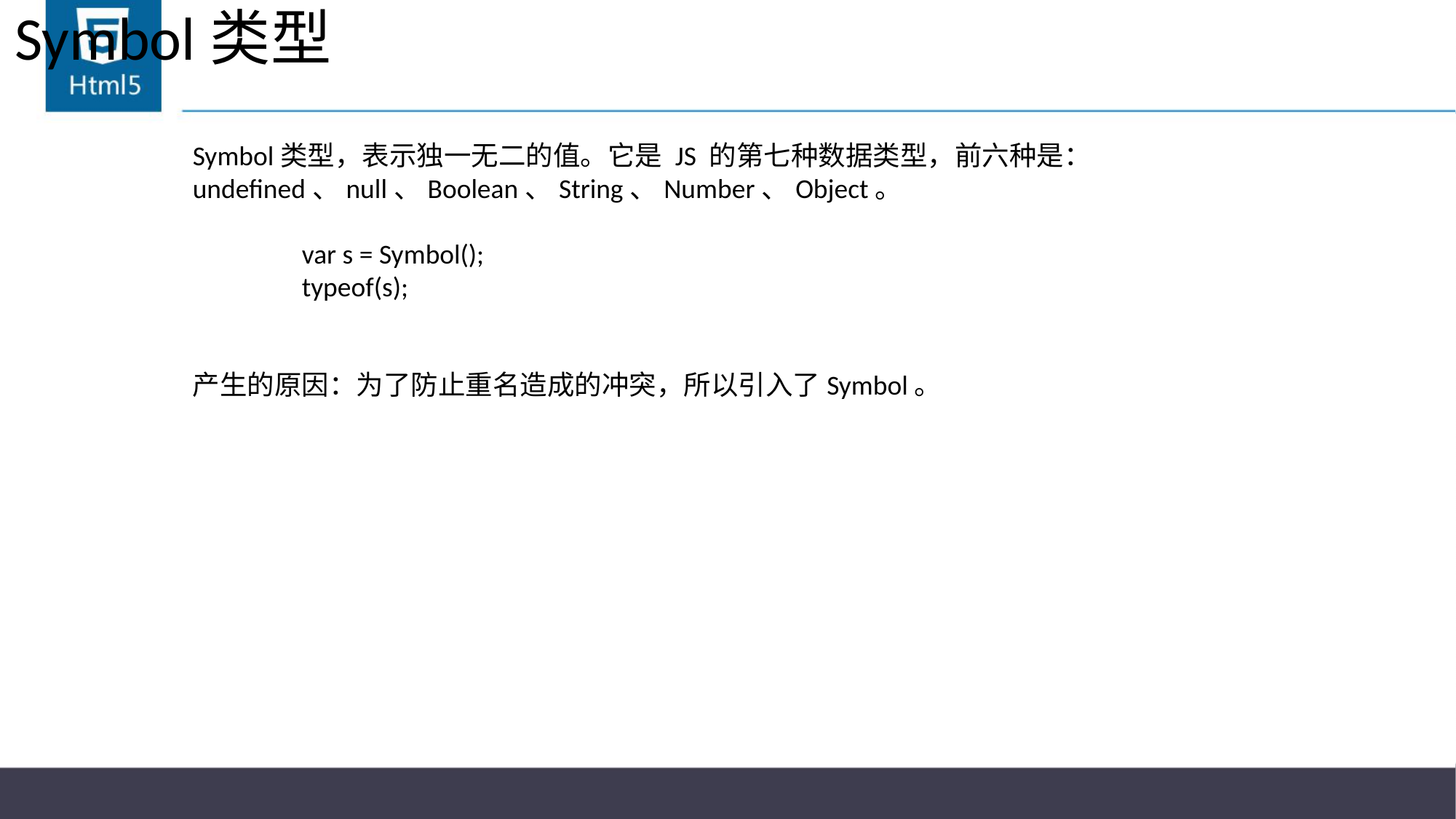

# Symbol类型
Symbol类型，表示独一无二的值。它是 JS 的第七种数据类型，前六种是：undefined、null、Boolean、String、Number、Object。

	var s = Symbol();
	typeof(s);

产生的原因：为了防止重名造成的冲突，所以引入了Symbol。